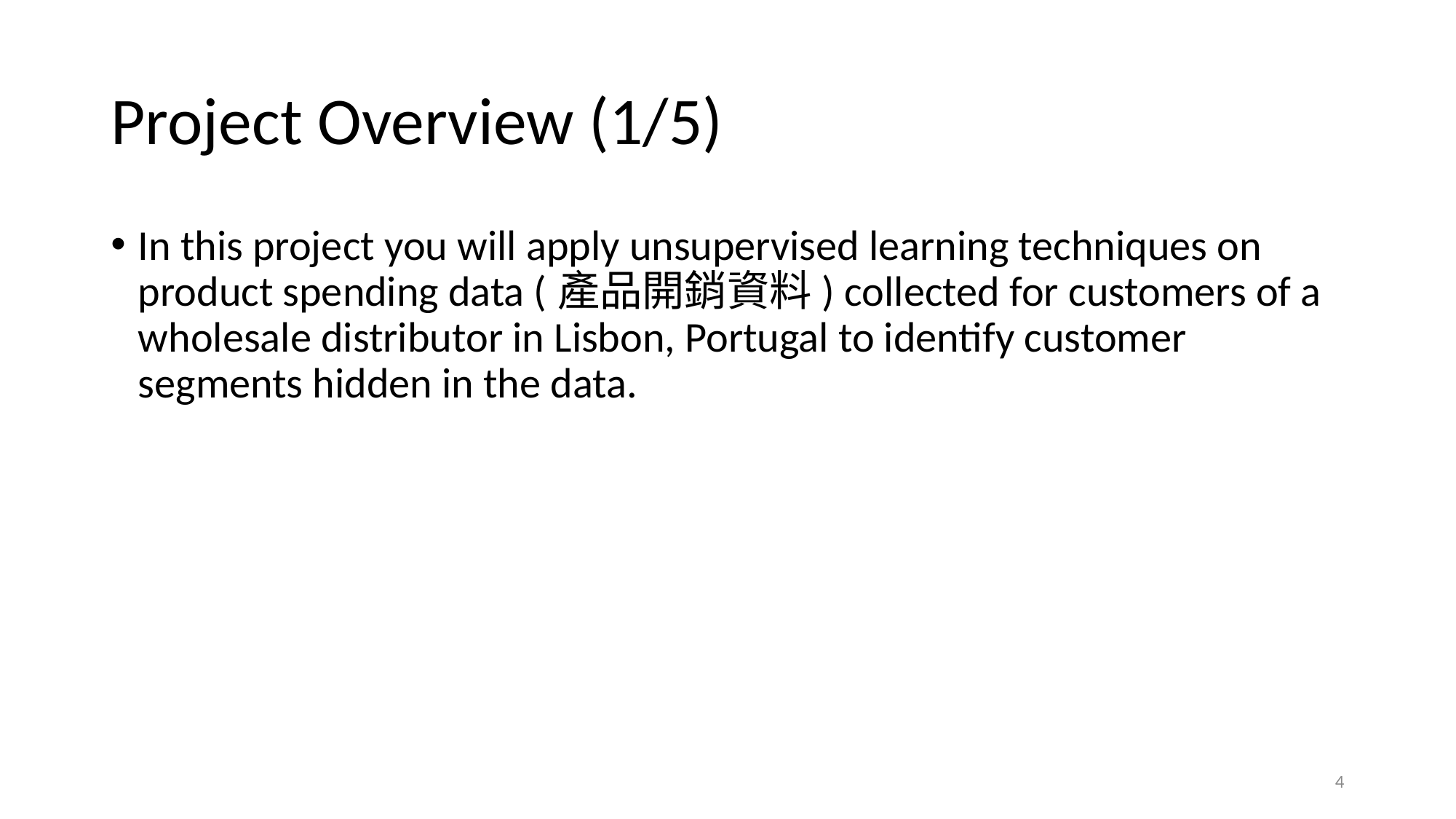

# Project Overview (1/5)
In this project you will apply unsupervised learning techniques on product spending data (產品開銷資料) collected for customers of a wholesale distributor in Lisbon, Portugal to identify customer segments hidden in the data.

4